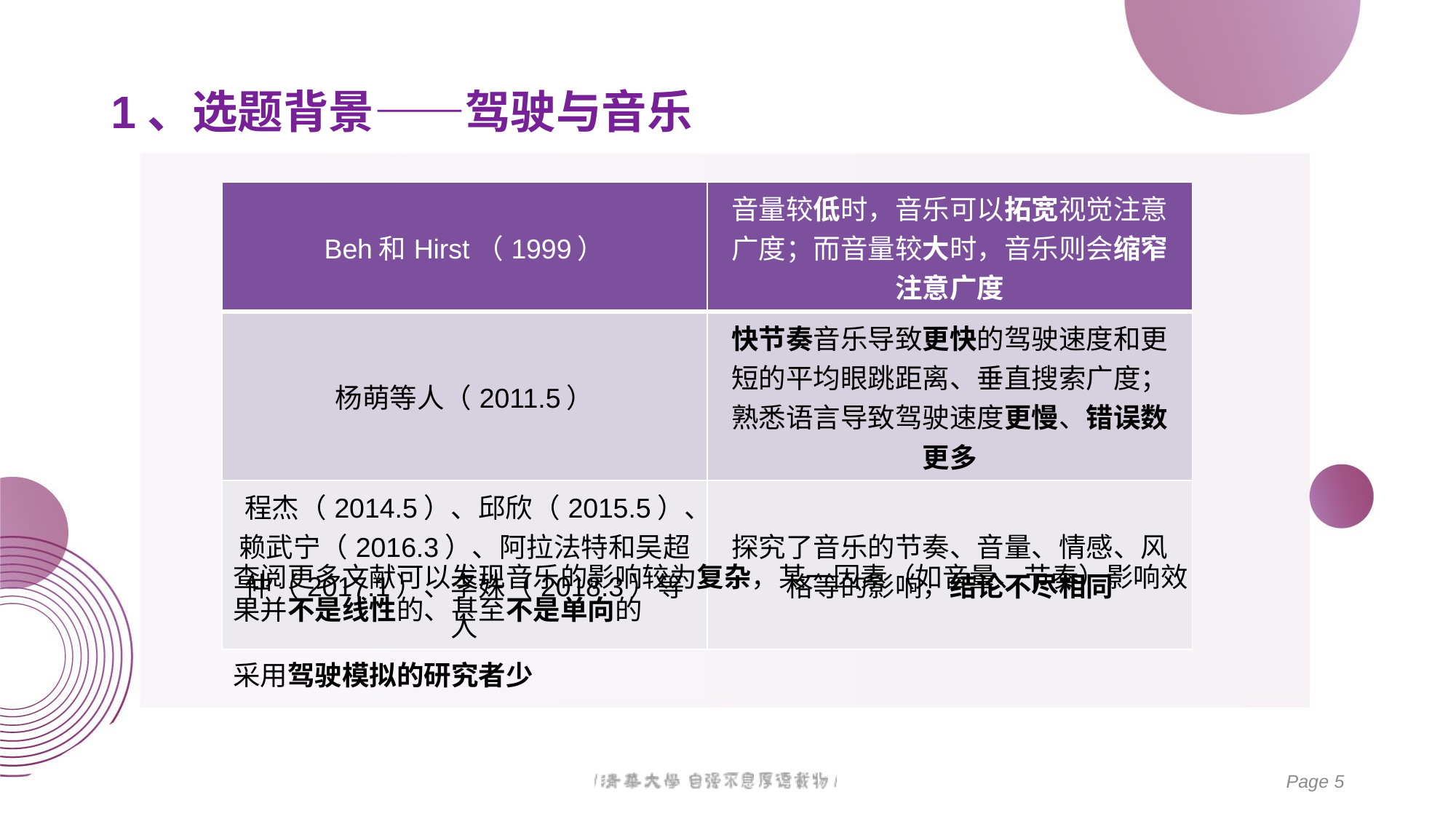

# 1、选题背景——驾驶与音乐
| Beh和Hirst（1999） | 音量较低时，音乐可以拓宽视觉注意广度；而音量较大时，音乐则会缩窄注意广度 |
| --- | --- |
| 杨萌等人（2011.5） | 快节奏音乐导致更快的驾驶速度和更短的平均眼跳距离、垂直搜索广度； 熟悉语言导致驾驶速度更慢、错误数更多 |
| 程杰（2014.5）、邱欣（2015.5）、赖武宁（2016.3）、阿拉法特和吴超仲（2017.1）、李姝（2018.3）等人 | 探究了音乐的节奏、音量、情感、风格等的影响，结论不尽相同 |
查阅更多文献可以发现音乐的影响较为复杂，某一因素（如音量、节奏）影响效果并不是线性的、甚至不是单向的

采用驾驶模拟的研究者少
Page 5